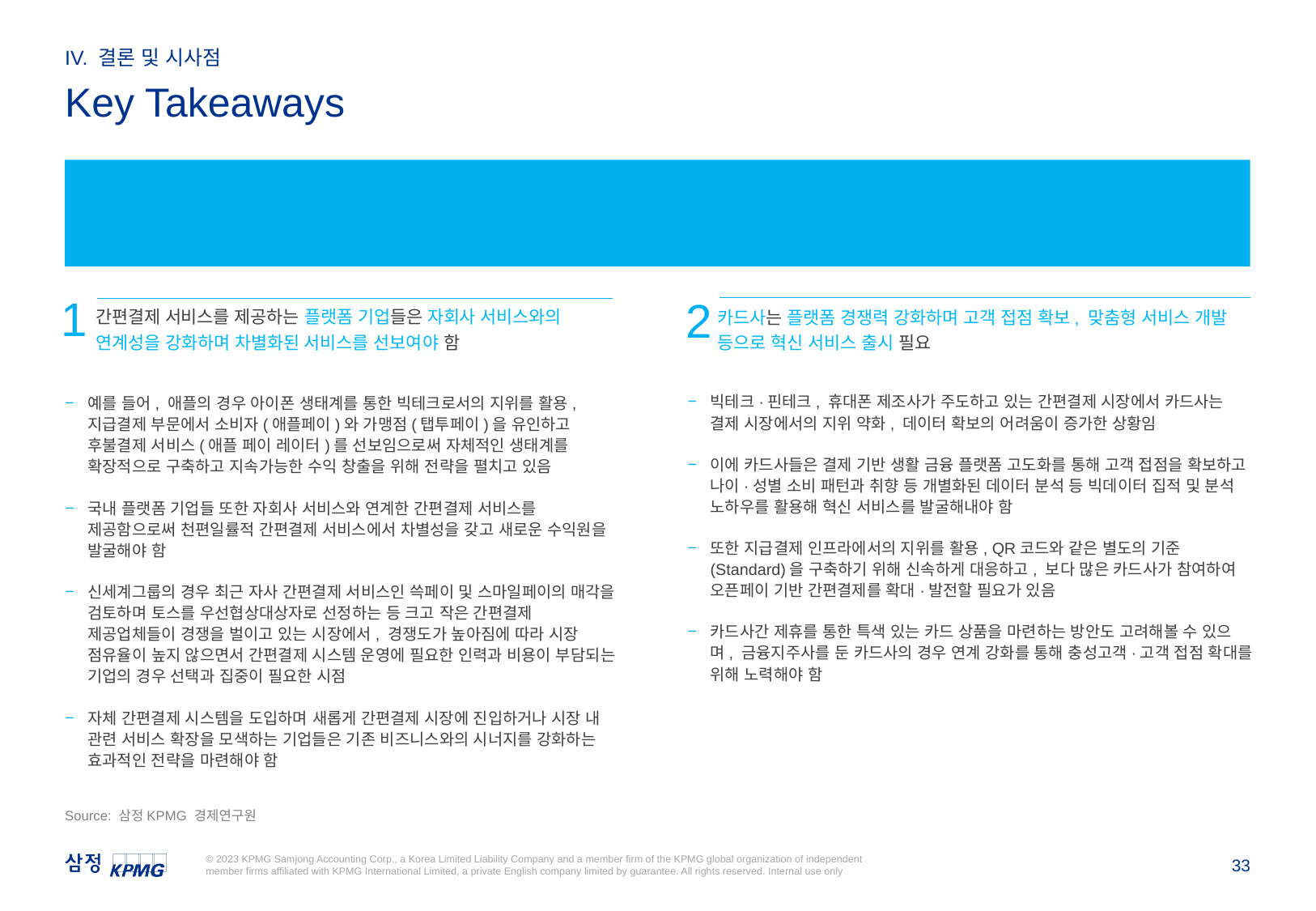

IV. 결론 및 시사점
Key Takeaways
경쟁 심화 속 시장에서 살아남을 간편결제 강자는? (1/2)
1
간편결제 서비스를 제공하는 플랫폼 기업들은 자회사 서비스와의 연계성을 강화하며 차별화된 서비스를 선보여야 함
2
카드사는 플랫폼 경쟁력 강화하며 고객 접점 확보, 맞춤형 서비스 개발 등으로 혁신 서비스 출시 필요
빅테크·핀테크, 휴대폰 제조사가 주도하고 있는 간편결제 시장에서 카드사는 결제 시장에서의 지위 약화, 데이터 확보의 어려움이 증가한 상황임
이에 카드사들은 결제 기반 생활 금융 플랫폼 고도화를 통해 고객 접점을 확보하고 나이·성별 소비 패턴과 취향 등 개별화된 데이터 분석 등 빅데이터 집적 및 분석 노하우를 활용해 혁신 서비스를 발굴해내야 함
또한 지급결제 인프라에서의 지위를 활용, QR코드와 같은 별도의 기준(Standard)을 구축하기 위해 신속하게 대응하고, 보다 많은 카드사가 참여하여 오픈페이 기반 간편결제를 확대·발전할 필요가 있음
카드사간 제휴를 통한 특색 있는 카드 상품을 마련하는 방안도 고려해볼 수 있으며, 금융지주사를 둔 카드사의 경우 연계 강화를 통해 충성고객·고객 접점 확대를 위해 노력해야 함
예를 들어, 애플의 경우 아이폰 생태계를 통한 빅테크로서의 지위를 활용, 지급결제 부문에서 소비자(애플페이)와 가맹점(탭투페이)을 유인하고 후불결제 서비스(애플 페이 레이터)를 선보임으로써 자체적인 생태계를 확장적으로 구축하고 지속가능한 수익 창출을 위해 전략을 펼치고 있음
국내 플랫폼 기업들 또한 자회사 서비스와 연계한 간편결제 서비스를 제공함으로써 천편일률적 간편결제 서비스에서 차별성을 갖고 새로운 수익원을 발굴해야 함
신세계그룹의 경우 최근 자사 간편결제 서비스인 쓱페이 및 스마일페이의 매각을 검토하며 토스를 우선협상대상자로 선정하는 등 크고 작은 간편결제 제공업체들이 경쟁을 벌이고 있는 시장에서, 경쟁도가 높아짐에 따라 시장 점유율이 높지 않으면서 간편결제 시스템 운영에 필요한 인력과 비용이 부담되는 기업의 경우 선택과 집중이 필요한 시점
자체 간편결제 시스템을 도입하며 새롭게 간편결제 시장에 진입하거나 시장 내 관련 서비스 확장을 모색하는 기업들은 기존 비즈니스와의 시너지를 강화하는 효과적인 전략을 마련해야 함
Source: 삼정KPMG 경제연구원